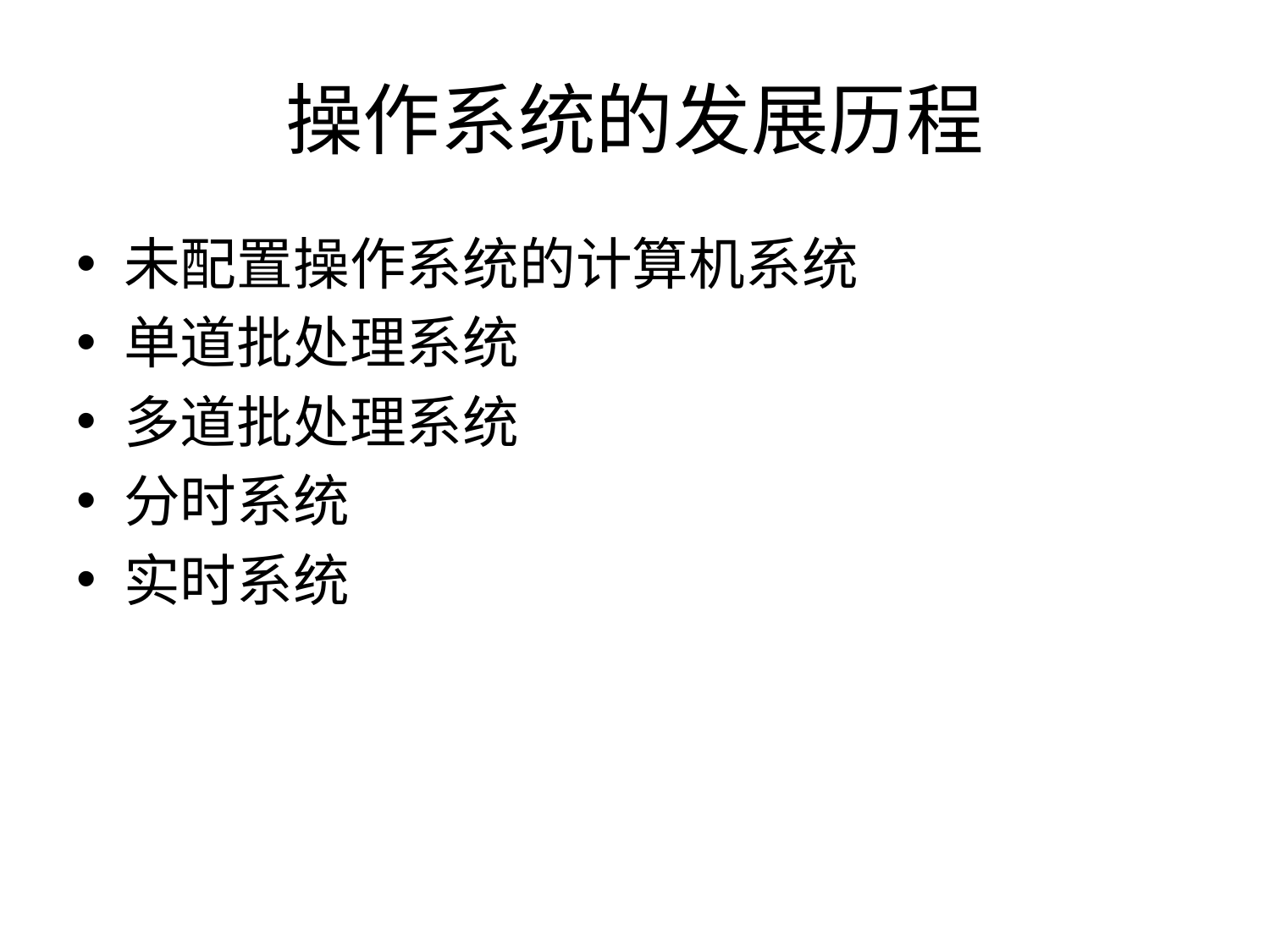

# 操作系统的发展历程
未配置操作系统的计算机系统
单道批处理系统
多道批处理系统
分时系统
实时系统